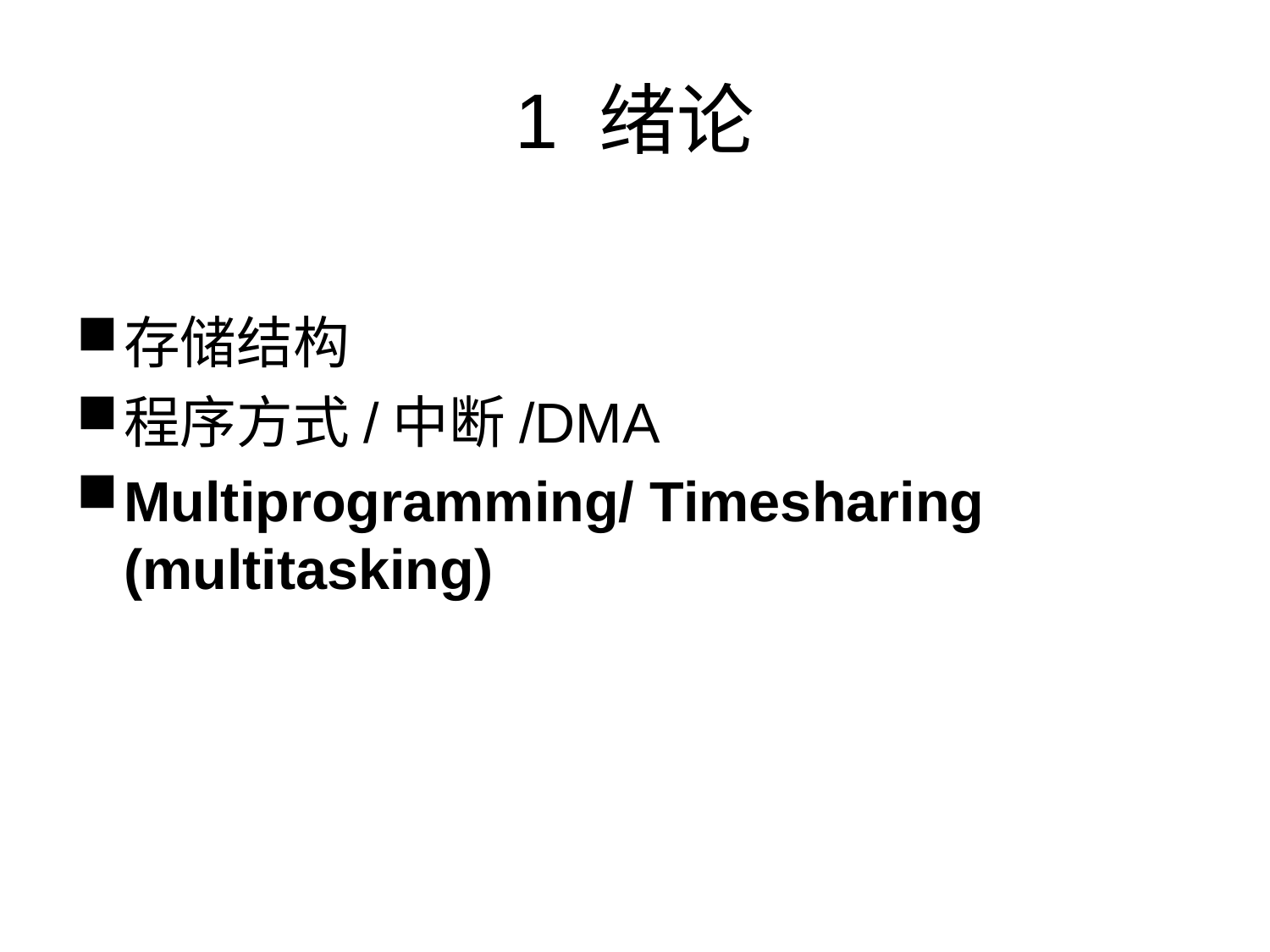

# 1 绪论

存储结构
程序方式/中断/DMA
Multiprogramming/ Timesharing (multitasking)